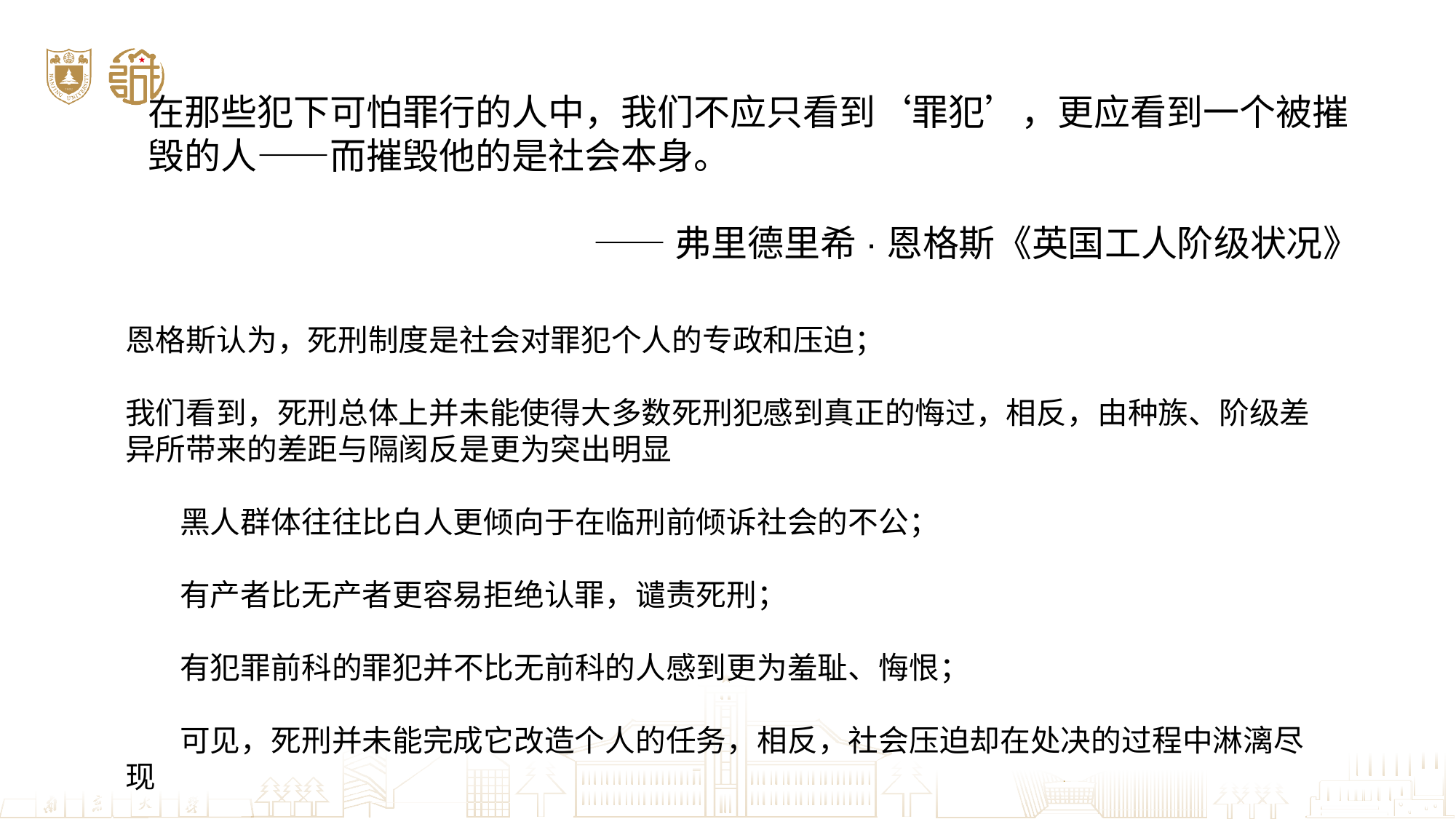

在那些犯下可怕罪行的人中，我们不应只看到‘罪犯’，更应看到一个被摧毁的人——而摧毁他的是社会本身。

——弗里德里希·恩格斯《英国工人阶级状况》

恩格斯认为，死刑制度是社会对罪犯个人的专政和压迫；

我们看到，死刑总体上并未能使得大多数死刑犯感到真正的悔过，相反，由种族、阶级差异所带来的差距与隔阂反是更为突出明显

黑人群体往往比白人更倾向于在临刑前倾诉社会的不公；

有产者比无产者更容易拒绝认罪，谴责死刑；

有犯罪前科的罪犯并不比无前科的人感到更为羞耻、悔恨；

可见，死刑并未能完成它改造个人的任务，相反，社会压迫却在处决的过程中淋漓尽现